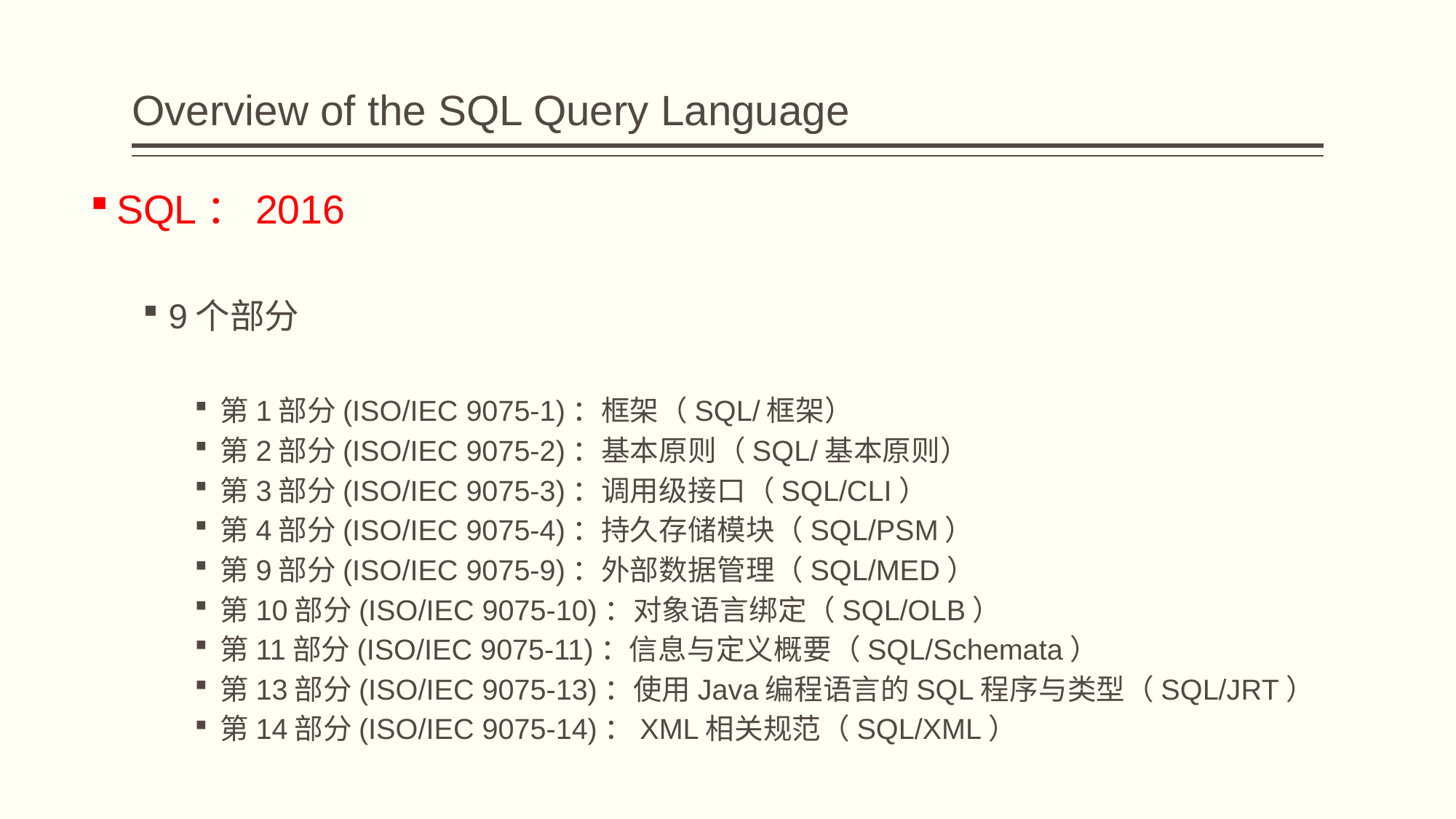

# Overview of the SQL Query Language
SQL：2016

9个部分

第1部分(ISO/IEC 9075-1)：框架（SQL/框架）
第2部分(ISO/IEC 9075-2)：基本原则（SQL/基本原则）
第3部分(ISO/IEC 9075-3)：调用级接口（SQL/CLI）
第4部分(ISO/IEC 9075-4)：持久存储模块（SQL/PSM）
第9部分(ISO/IEC 9075-9)：外部数据管理（SQL/MED）
第10部分(ISO/IEC 9075-10)：对象语言绑定（SQL/OLB）
第11部分(ISO/IEC 9075-11)：信息与定义概要（SQL/Schemata）
第13部分(ISO/IEC 9075-13)：使用Java编程语言的SQL程序与类型（SQL/JRT）
第14部分(ISO/IEC 9075-14)：XML相关规范（SQL/XML）